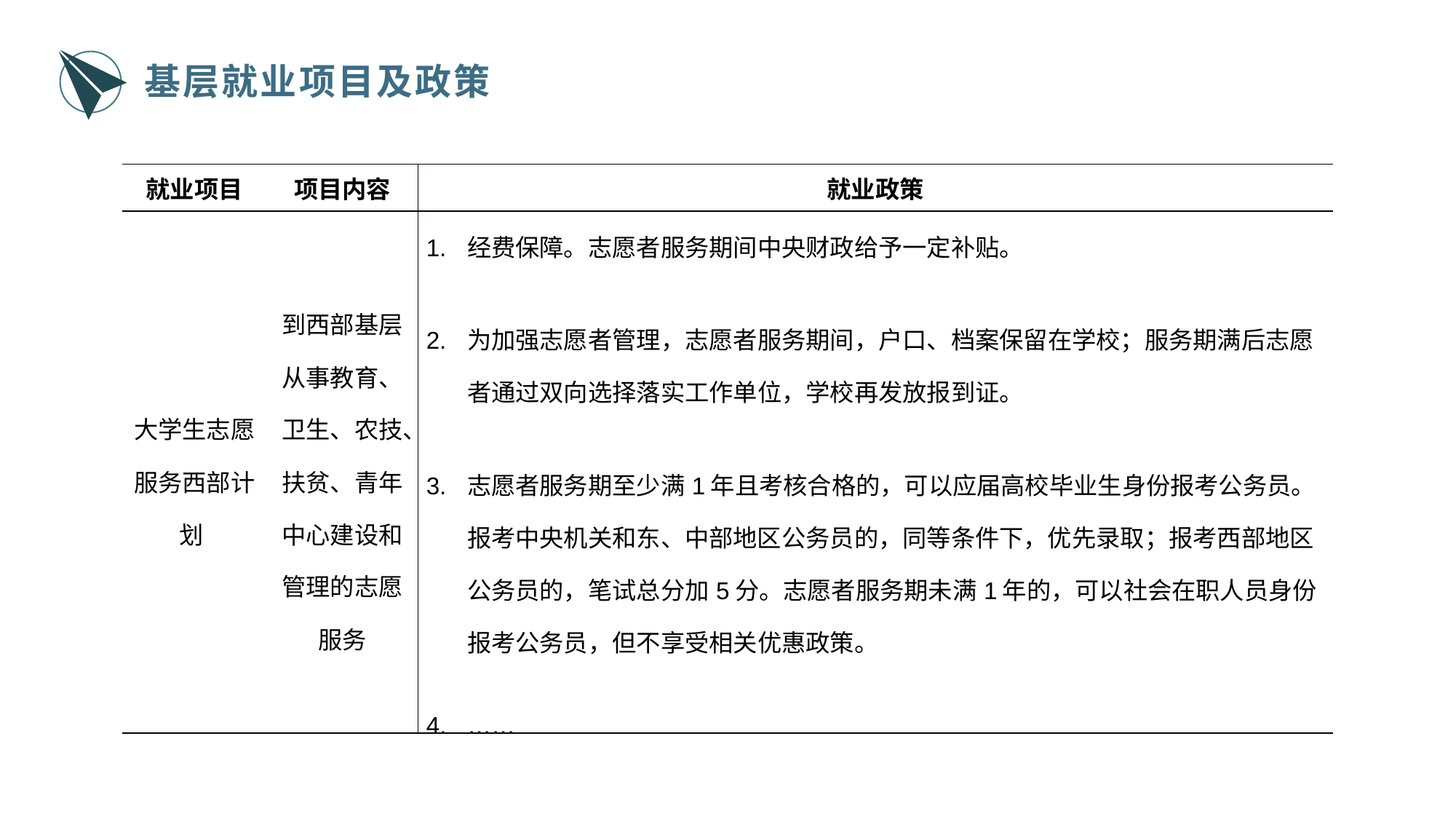

基层就业项目及政策
| 就业项目 | 项目内容 | 就业政策 |
| --- | --- | --- |
| 大学生志愿服务西部计划 | 到西部基层从事教育、卫生、农技、扶贫、青年中心建设和管理的志愿服务 | 经费保障。志愿者服务期间中央财政给予一定补贴。 为加强志愿者管理，志愿者服务期间，户口、档案保留在学校；服务期满后志愿者通过双向选择落实工作单位，学校再发放报到证。 志愿者服务期至少满1年且考核合格的，可以应届高校毕业生身份报考公务员。报考中央机关和东、中部地区公务员的，同等条件下，优先录取；报考西部地区公务员的，笔试总分加5分。志愿者服务期未满1年的，可以社会在职人员身份报考公务员，但不享受相关优惠政策。 …… |